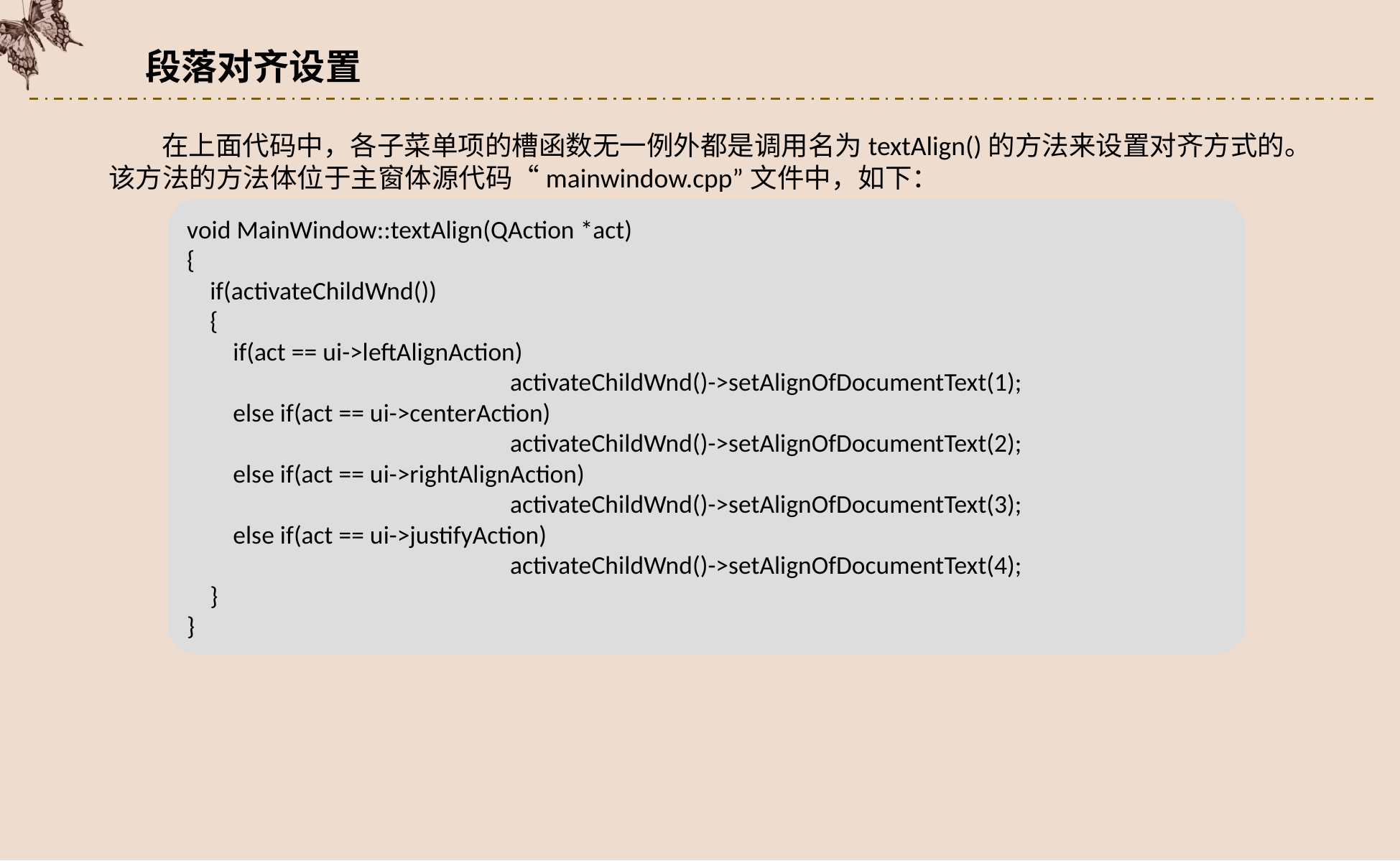

段落对齐设置
在上面代码中，各子菜单项的槽函数无一例外都是调用名为textAlign()的方法来设置对齐方式的。该方法的方法体位于主窗体源代码“mainwindow.cpp”文件中，如下：
void MainWindow::textAlign(QAction *act)
{
    if(activateChildWnd())
    {
        if(act == ui->leftAlignAction)
			activateChildWnd()->setAlignOfDocumentText(1);
        else if(act == ui->centerAction)
			activateChildWnd()->setAlignOfDocumentText(2);
        else if(act == ui->rightAlignAction)
			activateChildWnd()->setAlignOfDocumentText(3);
        else if(act == ui->justifyAction)
			activateChildWnd()->setAlignOfDocumentText(4);
    }
}